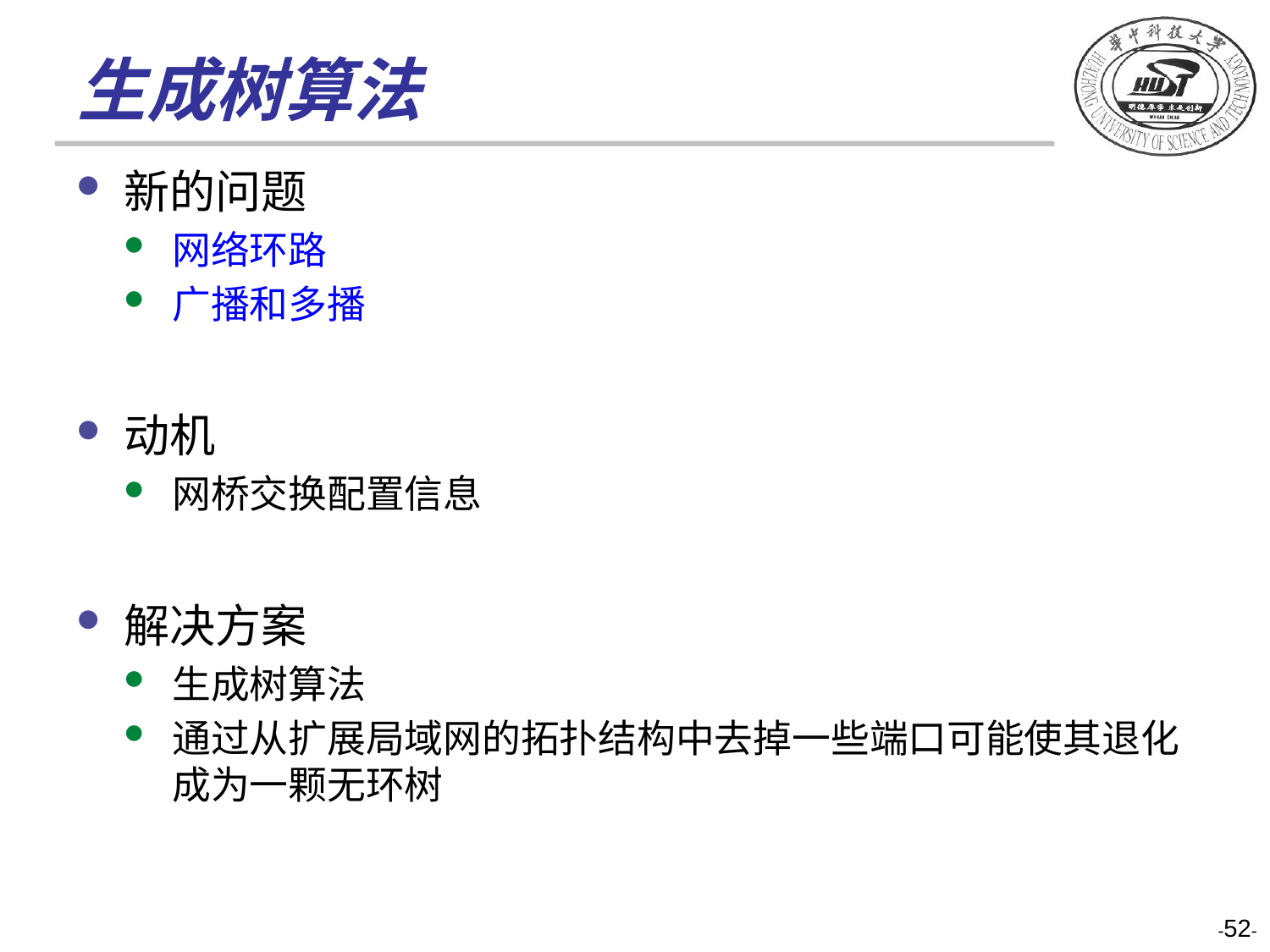

# 生成树算法
新的问题
网络环路
广播和多播

动机
网桥交换配置信息

解决方案
生成树算法
通过从扩展局域网的拓扑结构中去掉一些端口可能使其退化成为一颗无环树
-52-